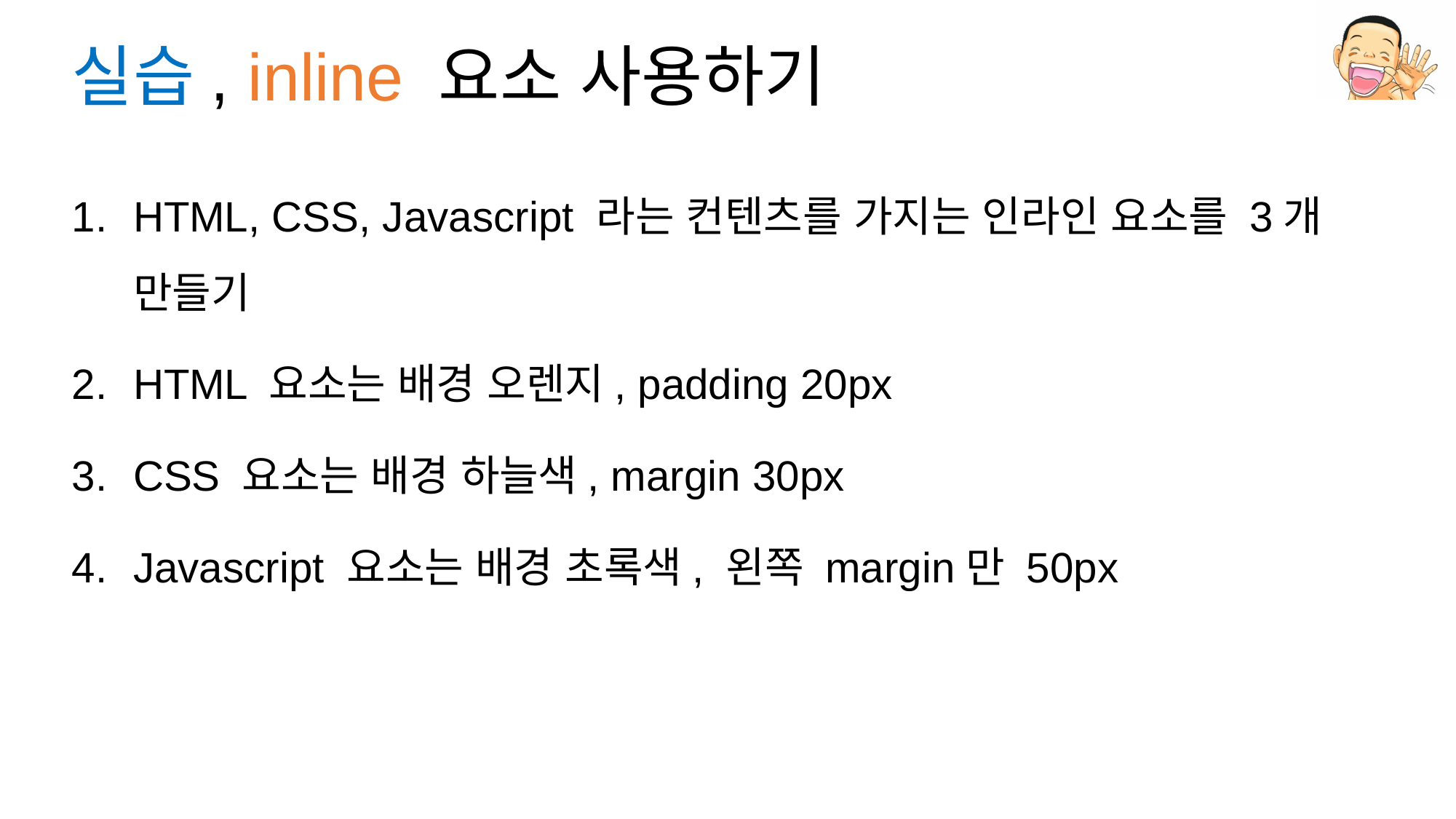

# 실습, inline 요소 사용하기
HTML, CSS, Javascript 라는 컨텐츠를 가지는 인라인 요소를 3개 만들기
HTML 요소는 배경 오렌지, padding 20px
CSS 요소는 배경 하늘색, margin 30px
Javascript 요소는 배경 초록색, 왼쪽 margin만 50px